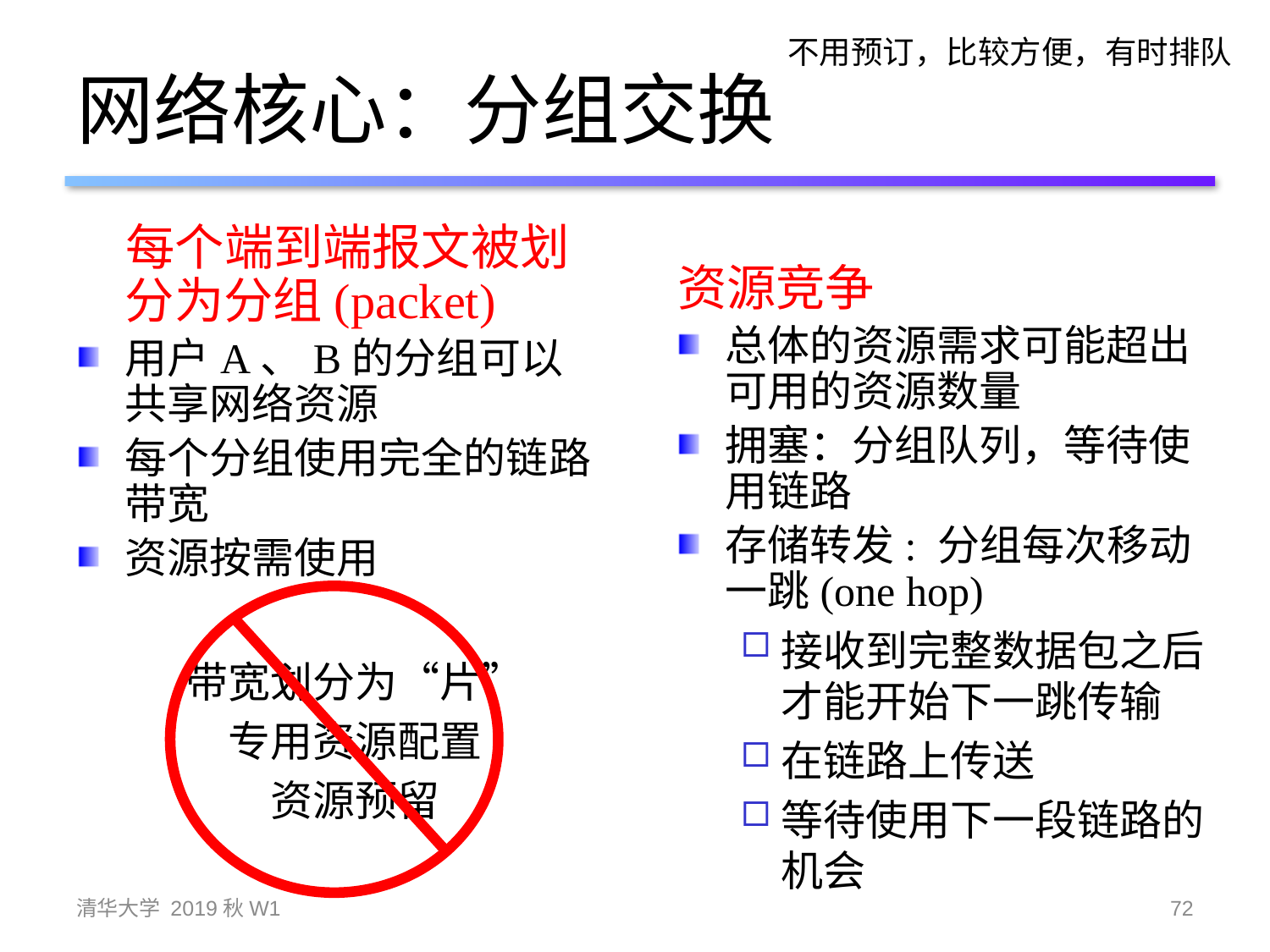

不用预订，比较方便，有时排队
# 网络核心：分组交换
    每个端到端报文被划分为分组(packet)
用户A、B的分组可以共享网络资源
每个分组使用完全的链路带宽
资源按需使用
资源竞争
总体的资源需求可能超出可用的资源数量
拥塞：分组队列，等待使用链路
存储转发: 分组每次移动一跳(one hop)
接收到完整数据包之后才能开始下一跳传输
在链路上传送
等待使用下一段链路的机会

带宽划分为“片”
专用资源配置
资源预留
清华大学 2019秋W1
72